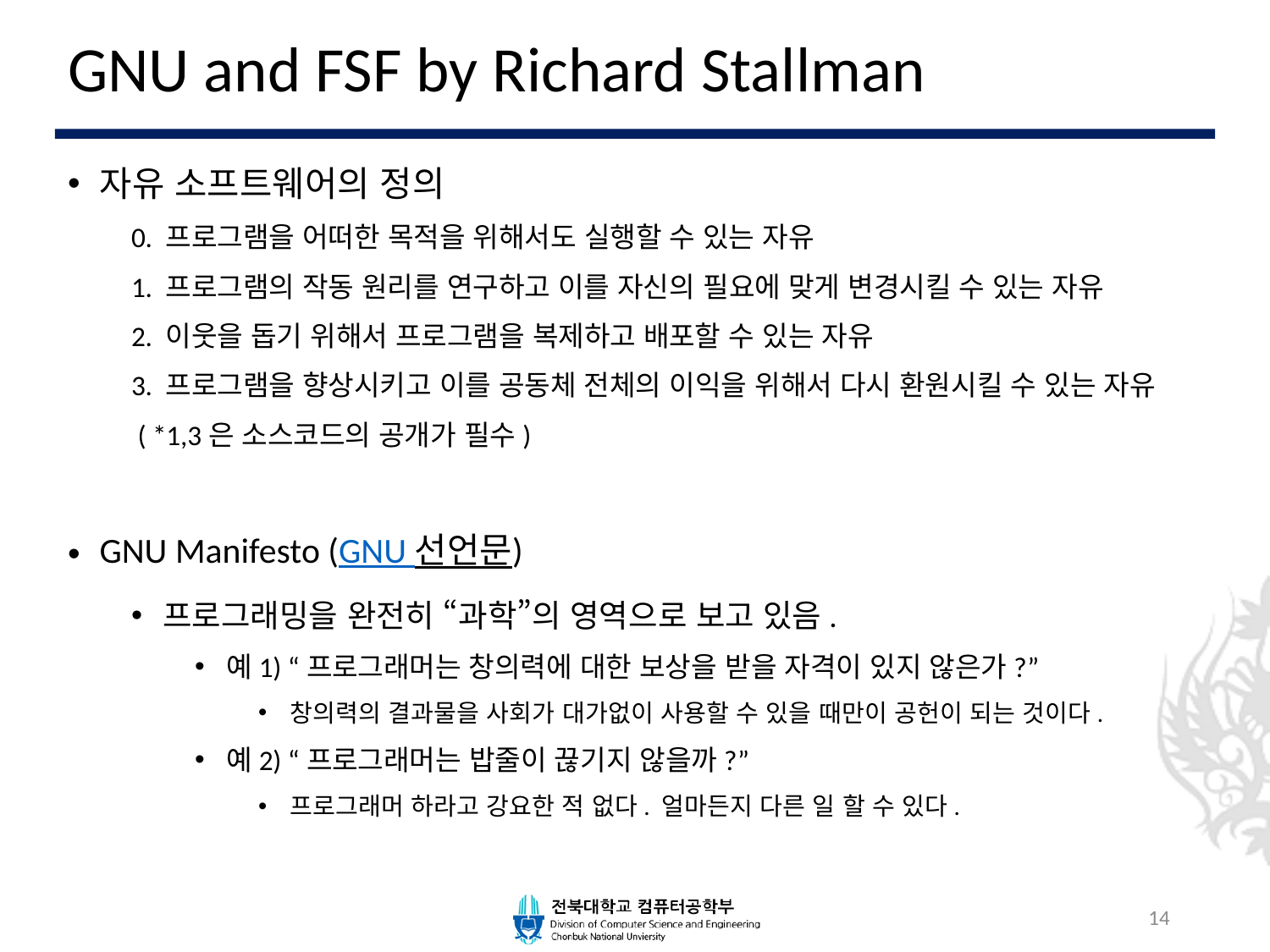

# GNU and FSF by Richard Stallman
자유 소프트웨어의 정의
0. 프로그램을 어떠한 목적을 위해서도 실행할 수 있는 자유
1. 프로그램의 작동 원리를 연구하고 이를 자신의 필요에 맞게 변경시킬 수 있는 자유
2. 이웃을 돕기 위해서 프로그램을 복제하고 배포할 수 있는 자유
3. 프로그램을 향상시키고 이를 공동체 전체의 이익을 위해서 다시 환원시킬 수 있는 자유
 ( *1,3은 소스코드의 공개가 필수)

GNU Manifesto (GNU 선언문)
프로그래밍을 완전히 “과학”의 영역으로 보고 있음.
예1) “프로그래머는 창의력에 대한 보상을 받을 자격이 있지 않은가?”
창의력의 결과물을 사회가 대가없이 사용할 수 있을 때만이 공헌이 되는 것이다.
예2) “프로그래머는 밥줄이 끊기지 않을까?”
프로그래머 하라고 강요한 적 없다. 얼마든지 다른 일 할 수 있다.

14